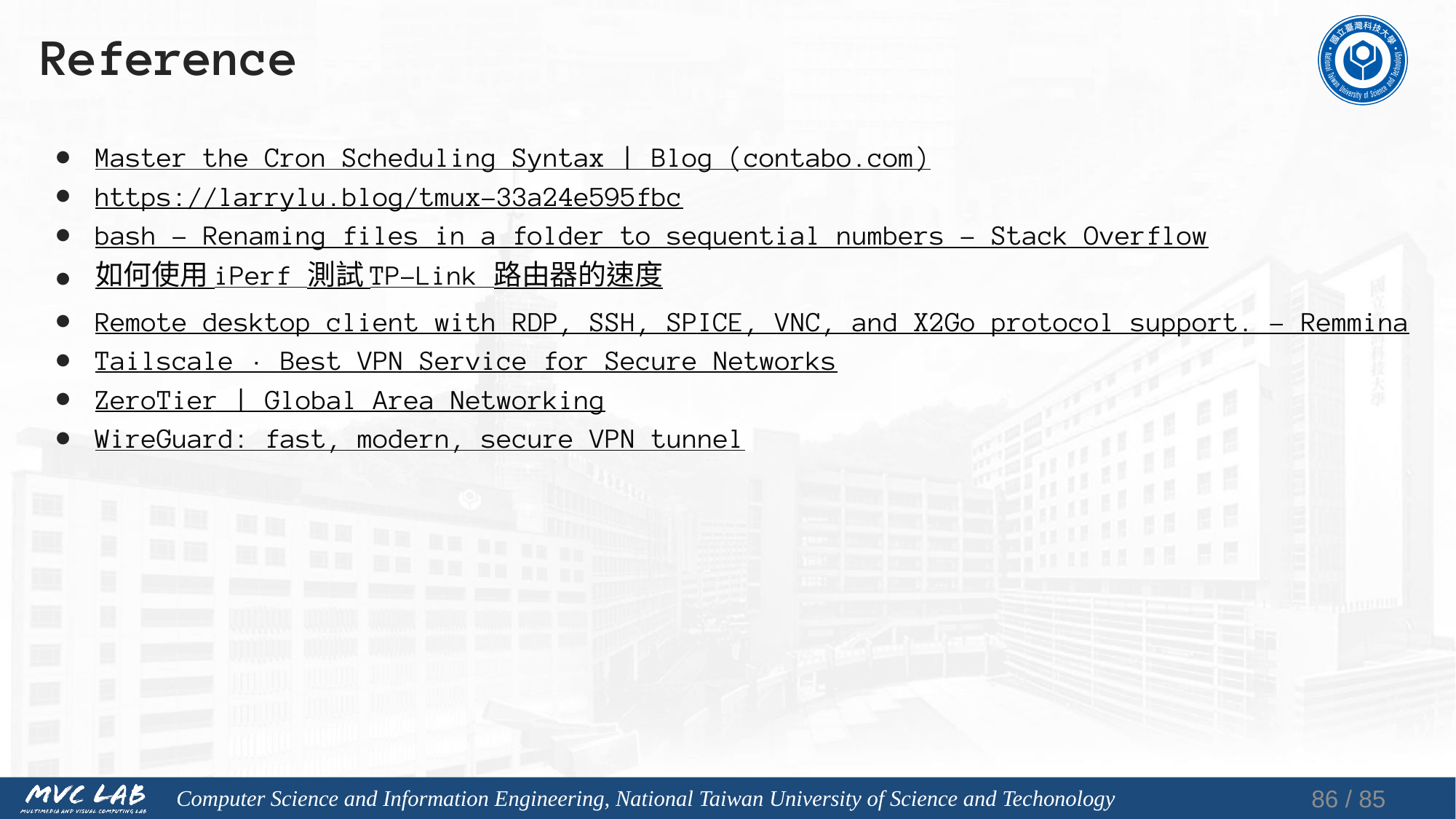

# Reference
Master the Cron Scheduling Syntax | Blog (contabo.com)
https://larrylu.blog/tmux-33a24e595fbc
bash - Renaming files in a folder to sequential numbers - Stack Overflow
如何使用 iPerf 測試 TP-Link 路由器的速度
Remote desktop client with RDP, SSH, SPICE, VNC, and X2Go protocol support. – Remmina
Tailscale · Best VPN Service for Secure Networks
ZeroTier | Global Area Networking
WireGuard: fast, modern, secure VPN tunnel
86 / 85